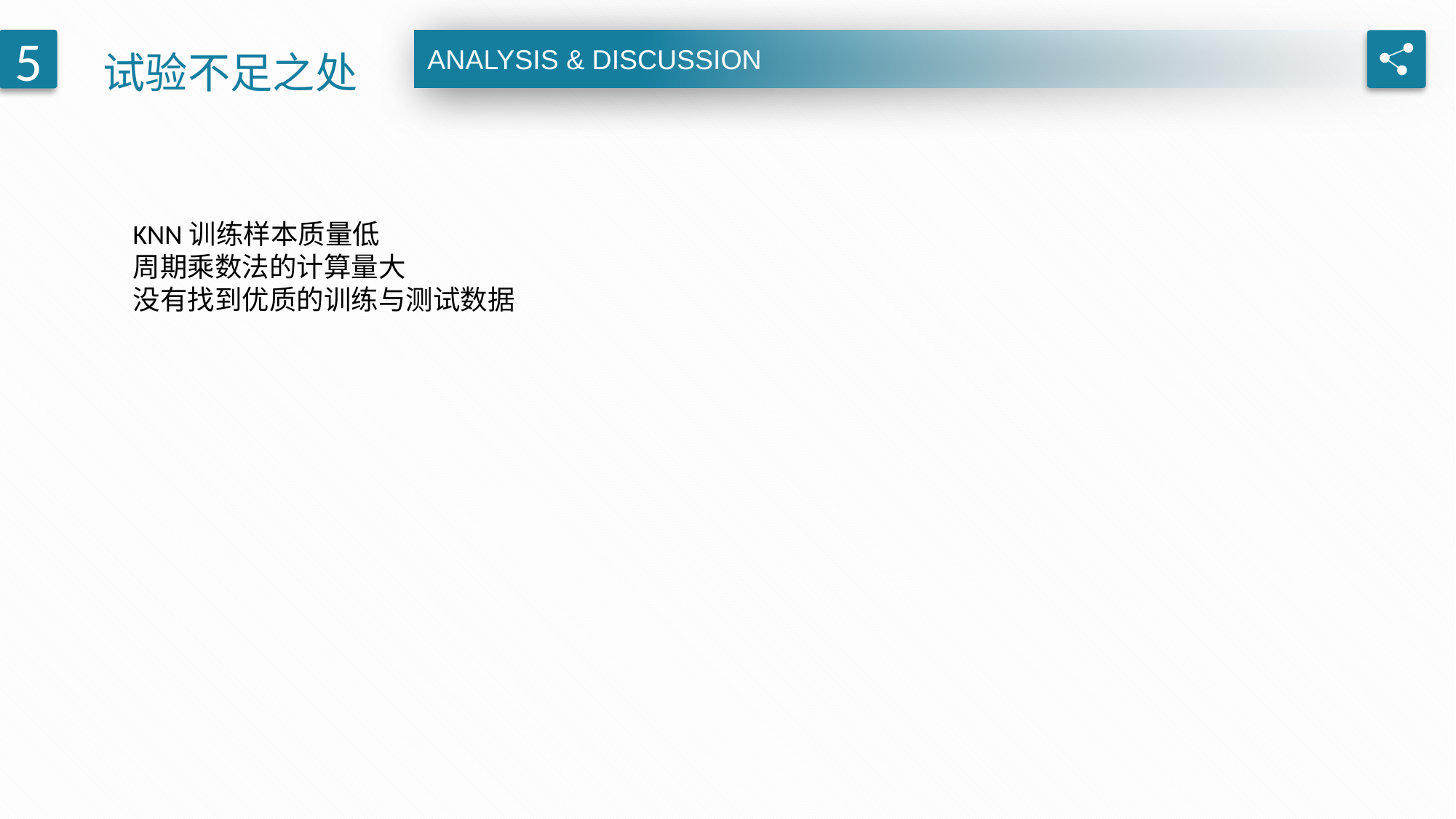

试验不足之处
5

ANALYSIS & DISCUSSION

KNN训练样本质量低
周期乘数法的计算量大
没有找到优质的训练与测试数据